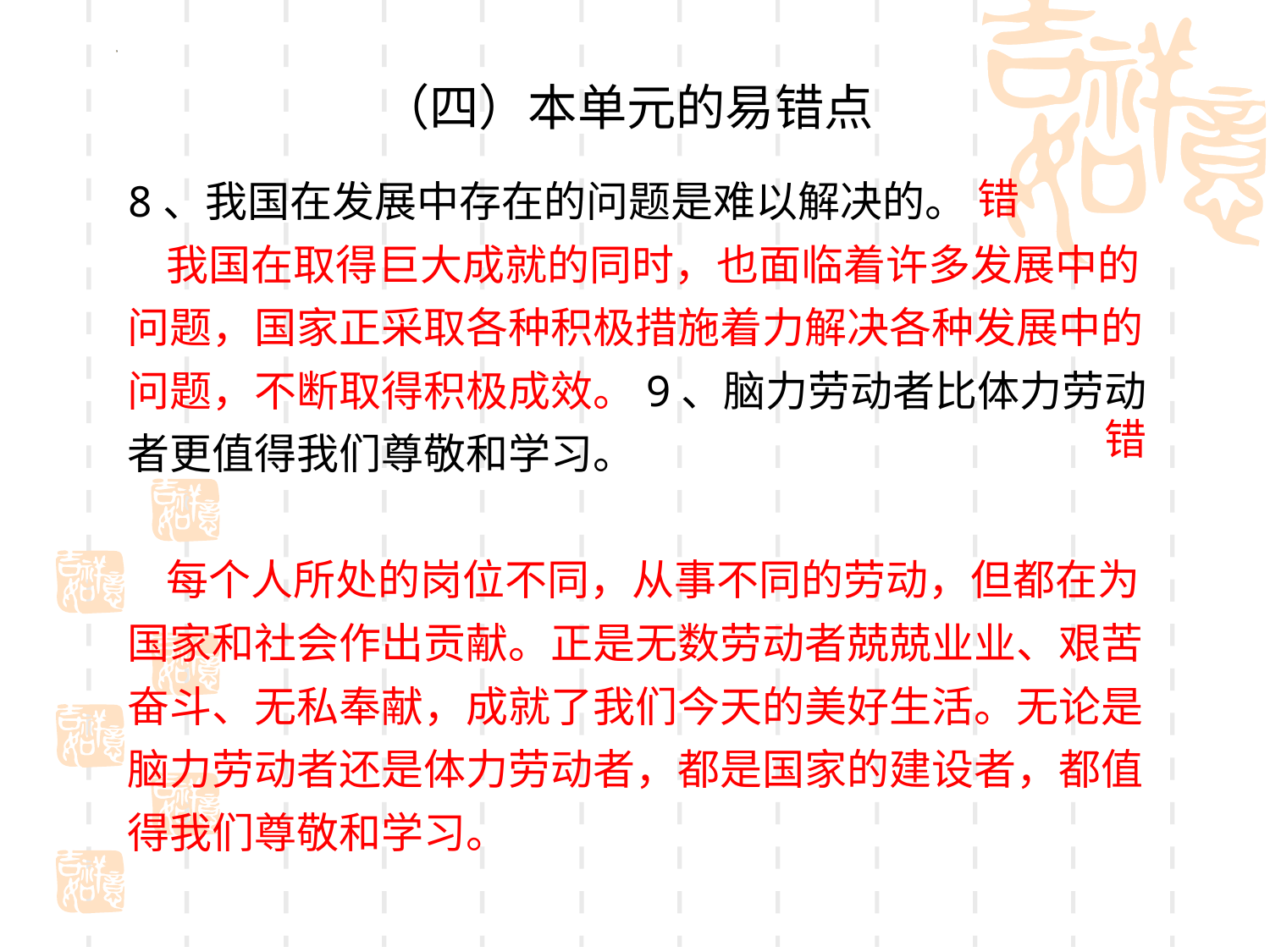

（四）本单元的易错点
8、我国在发展中存在的问题是难以解决的。
   我国在取得巨大成就的同时，也面临着许多发展中的问题，国家正采取各种积极措施着力解决各种发展中的问题，不断取得积极成效。9、脑力劳动者比体力劳动者更值得我们尊敬和学习。

   每个人所处的岗位不同，从事不同的劳动，但都在为国家和社会作出贡献。正是无数劳动者兢兢业业、艰苦奋斗、无私奉献，成就了我们今天的美好生活。无论是脑力劳动者还是体力劳动者，都是国家的建设者，都值得我们尊敬和学习。
错
错